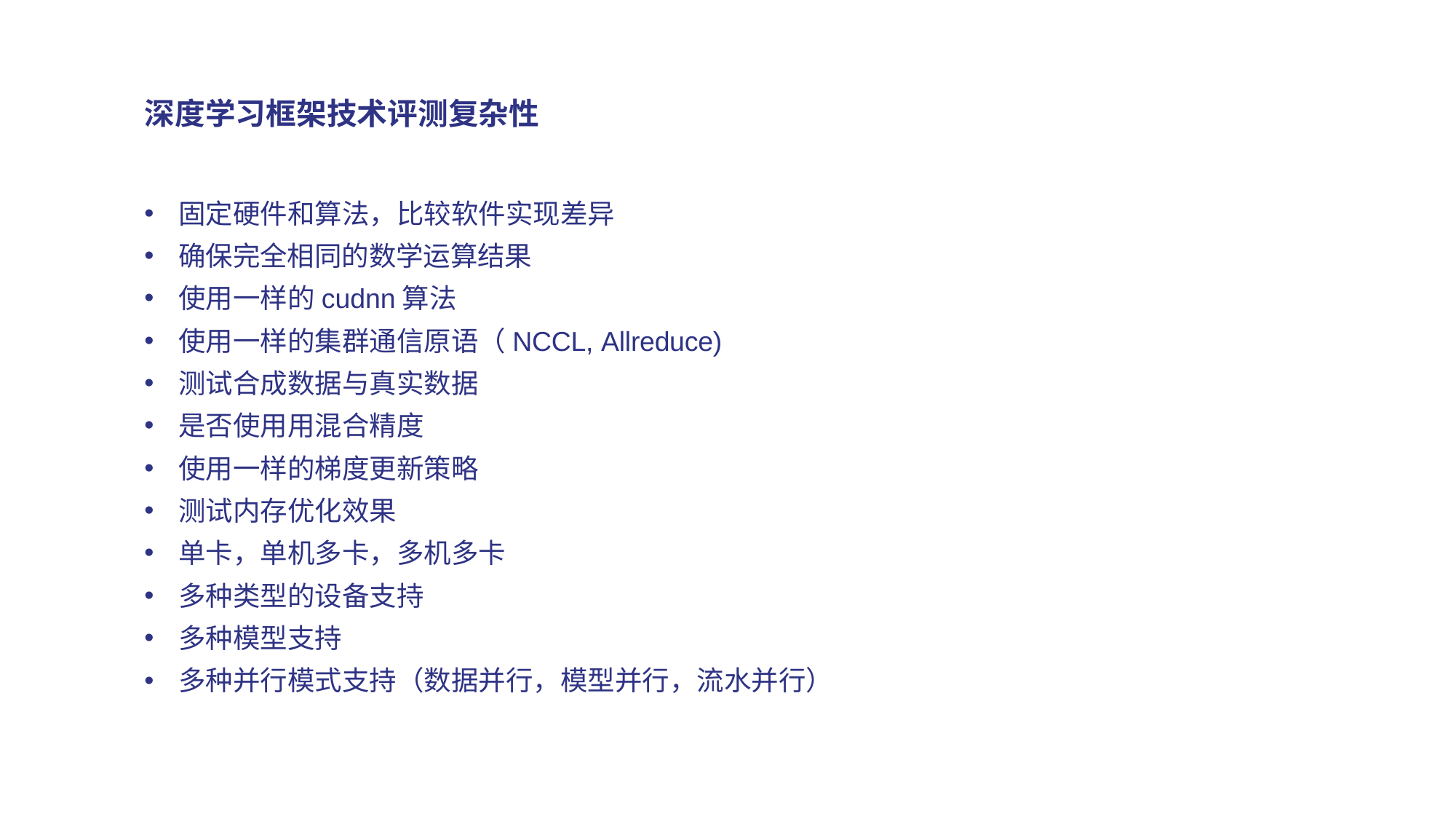

# 深度学习框架技术评测复杂性
固定硬件和算法，比较软件实现差异
确保完全相同的数学运算结果
使用一样的cudnn算法
使用一样的集群通信原语（NCCL, Allreduce)
测试合成数据与真实数据
是否使用用混合精度
使用一样的梯度更新策略
测试内存优化效果
单卡，单机多卡，多机多卡
多种类型的设备支持
多种模型支持
多种并行模式支持（数据并行，模型并行，流水并行）